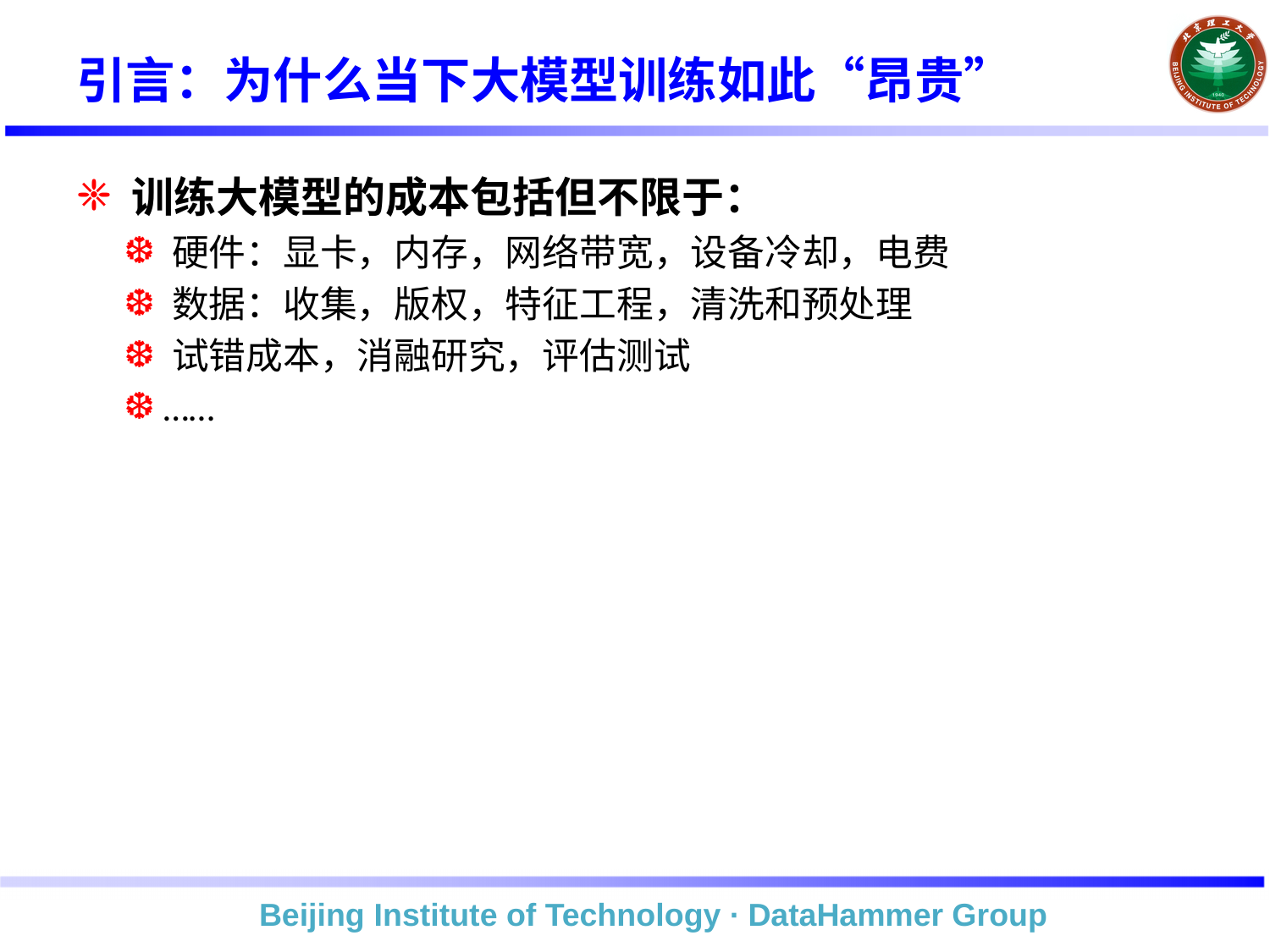

# 引言：为什么当下大模型训练如此“昂贵”
 训练大模型的成本包括但不限于：
 硬件：显卡，内存，网络带宽，设备冷却，电费
 数据：收集，版权，特征工程，清洗和预处理
 试错成本，消融研究，评估测试
 ……